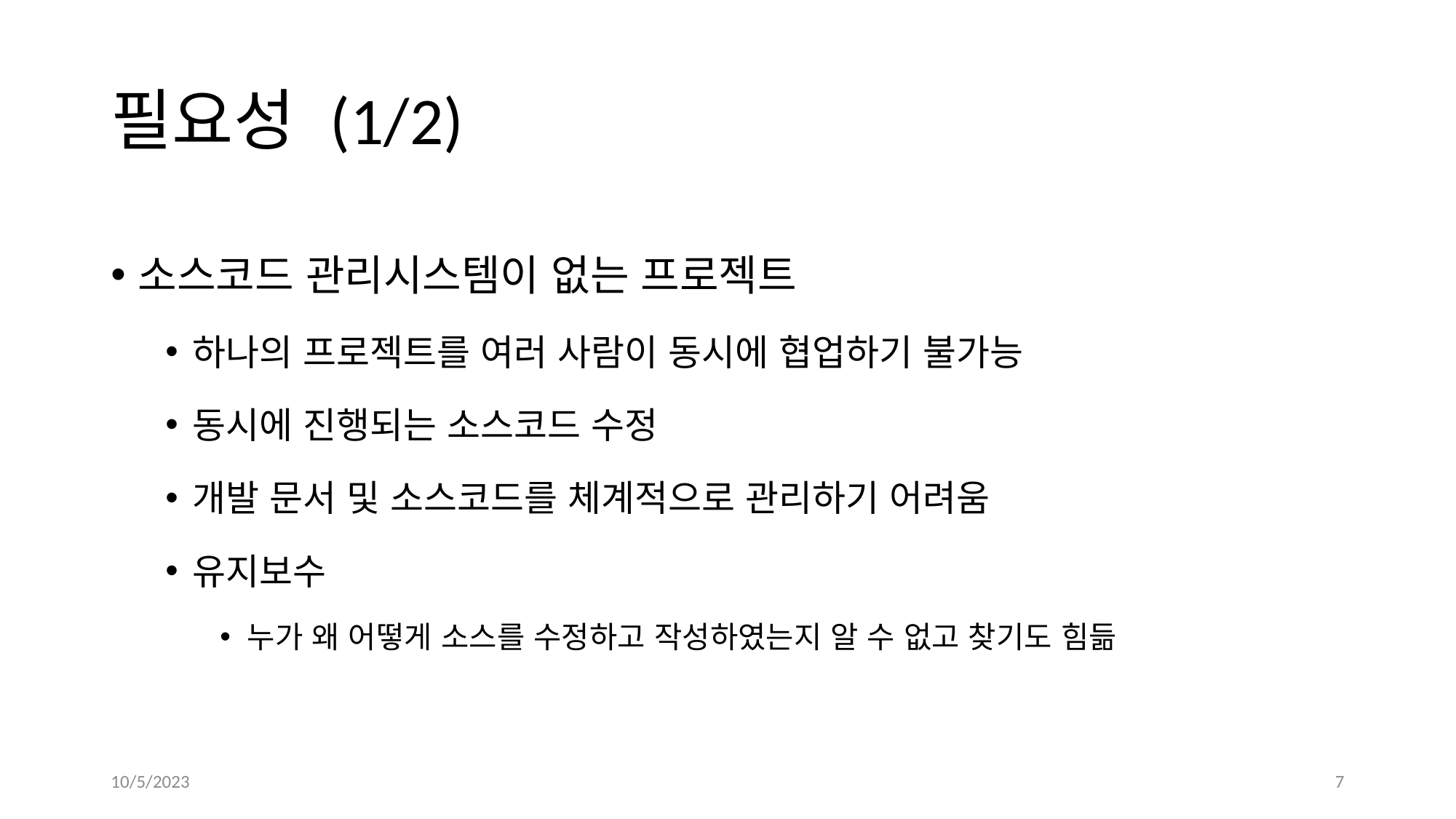

# 필요성 (1/2)
소스코드 관리시스템이 없는 프로젝트
하나의 프로젝트를 여러 사람이 동시에 협업하기 불가능
동시에 진행되는 소스코드 수정
개발 문서 및 소스코드를 체계적으로 관리하기 어려움
유지보수
누가 왜 어떻게 소스를 수정하고 작성하였는지 알 수 없고 찾기도 힘듦
10/5/2023
7